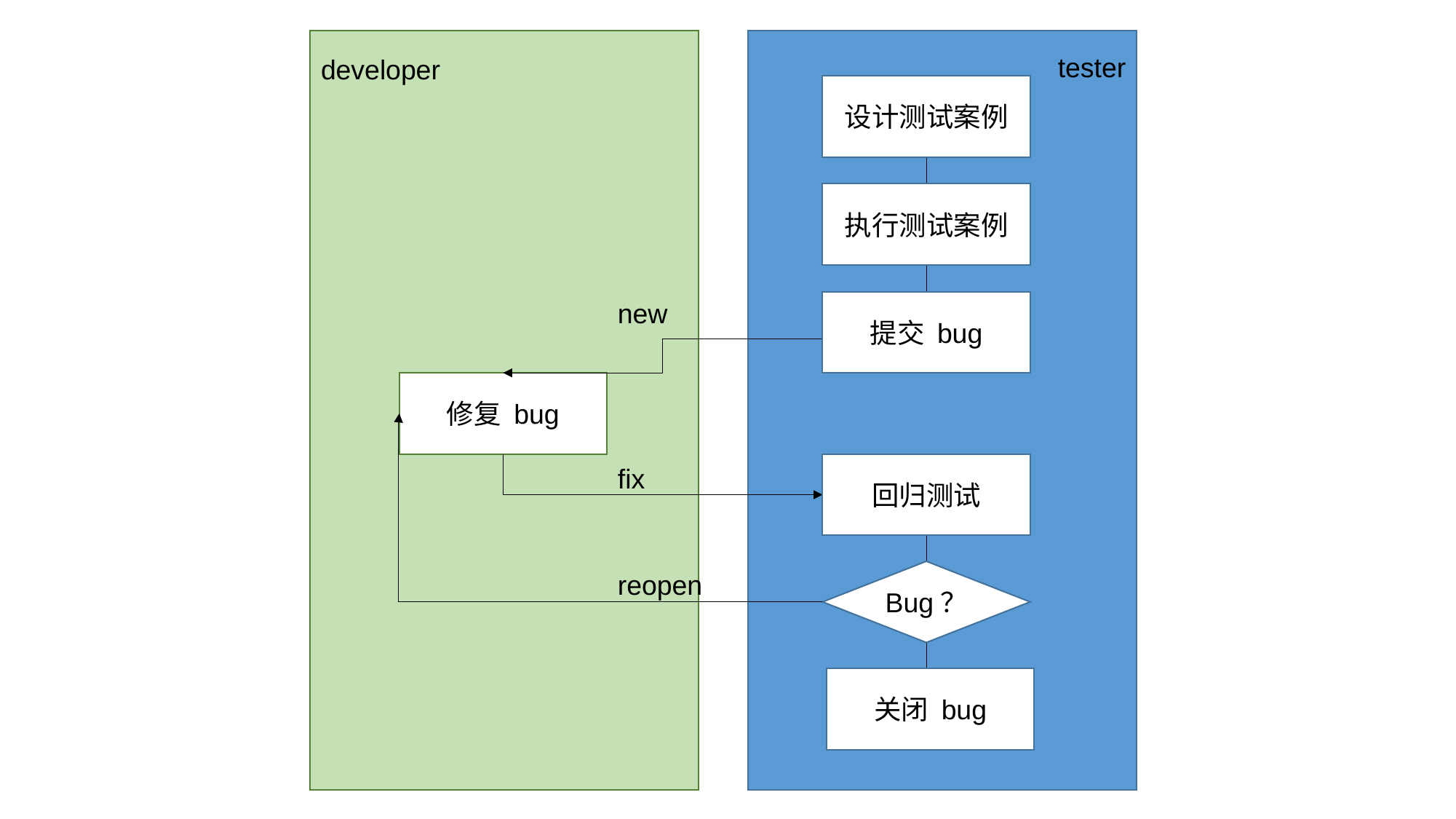

tester
developer

设计测试案例
执行测试案例
new
提交 bug
修复 bug
fix
回归测试
reopen
Bug？
关闭 bug